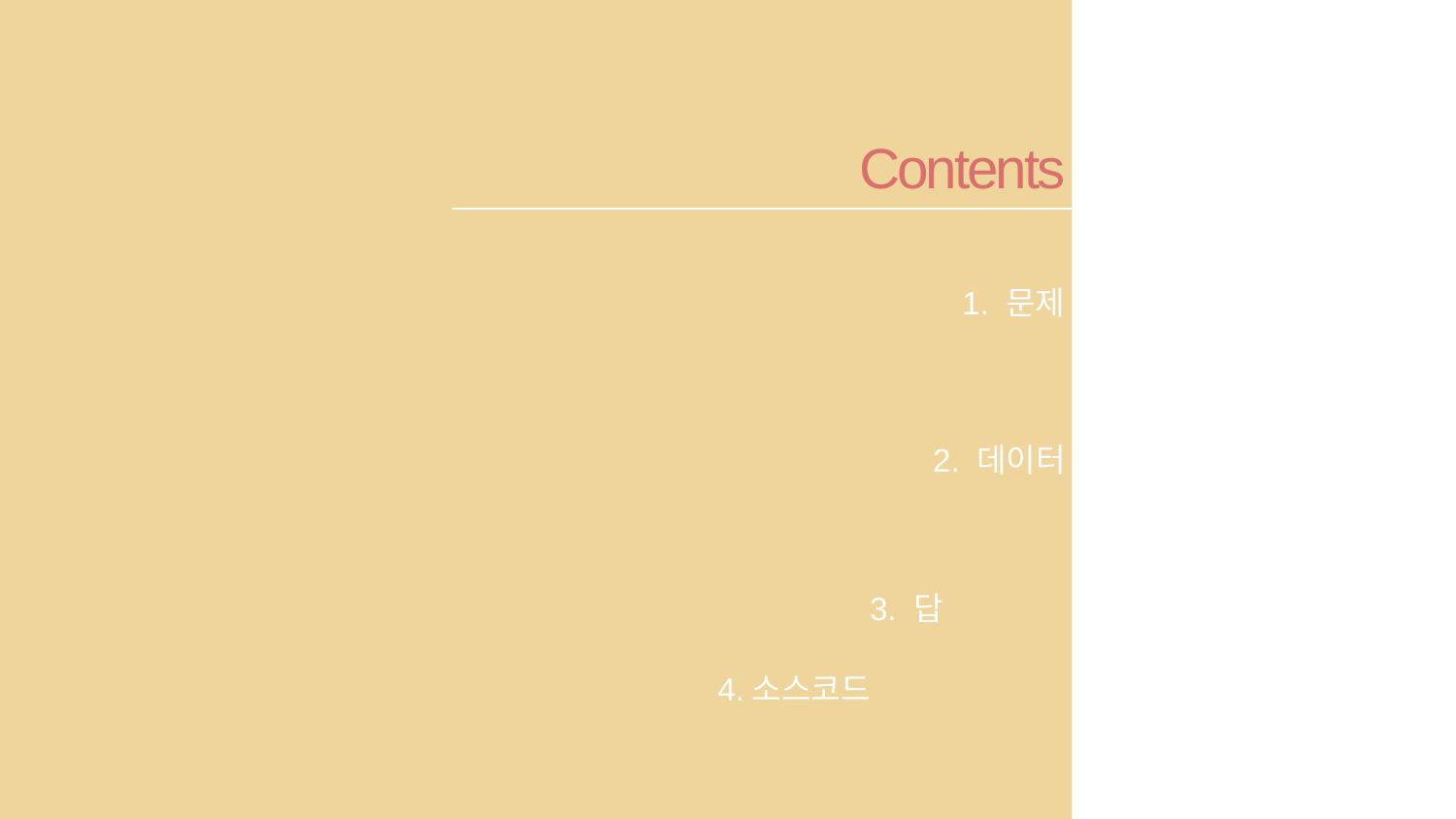

Contents
1. 문제
2. 데이터
3. 답
 4.소스코드